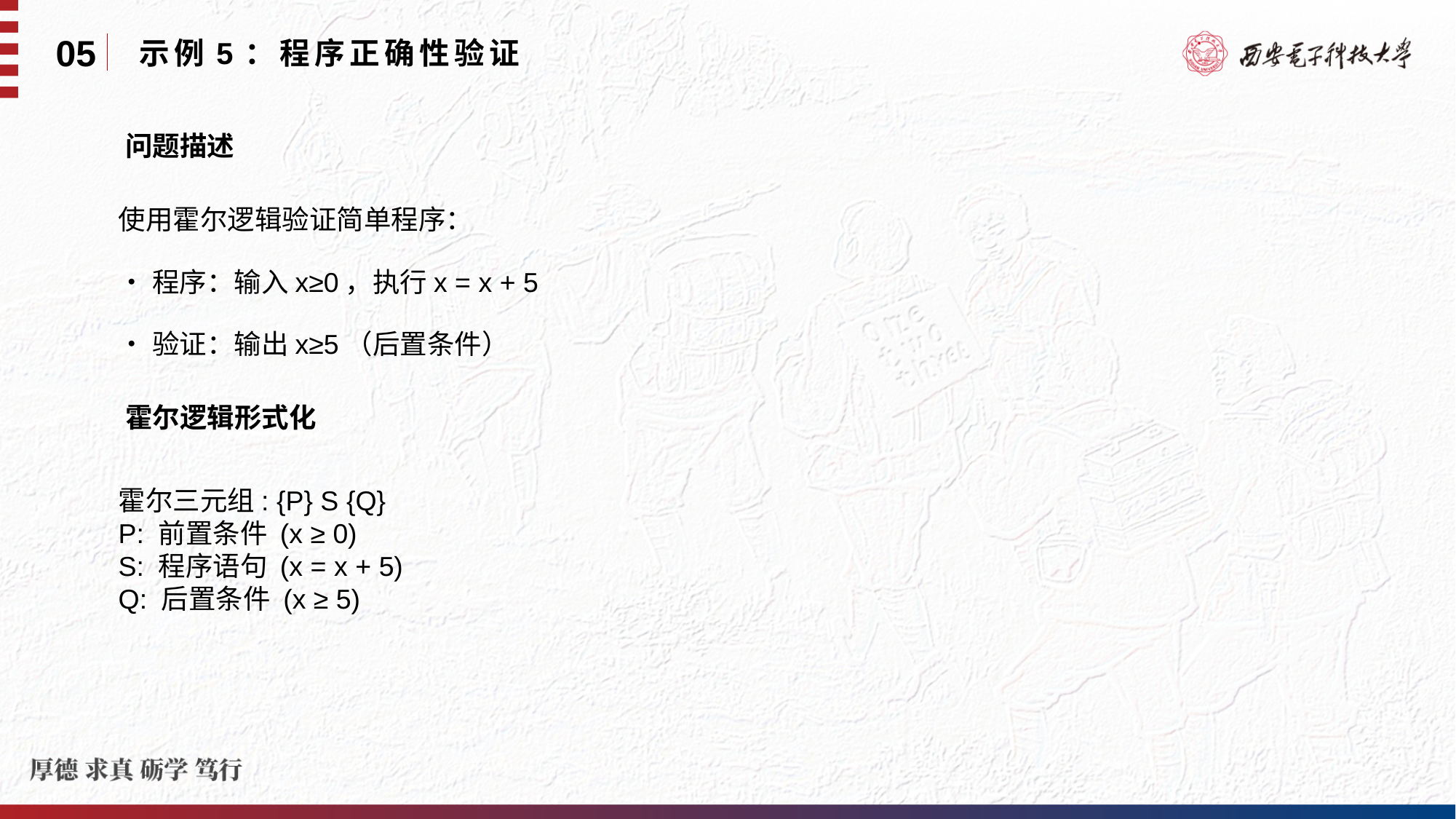

05
 示例5：程序正确性验证
问题描述
使用霍尔逻辑验证简单程序：
•程序：输入x≥0，执行x = x + 5
•验证：输出x≥5（后置条件）
霍尔逻辑形式化
霍尔三元组: {P} S {Q}
P: 前置条件 (x ≥ 0)
S: 程序语句 (x = x + 5)
Q: 后置条件 (x ≥ 5)